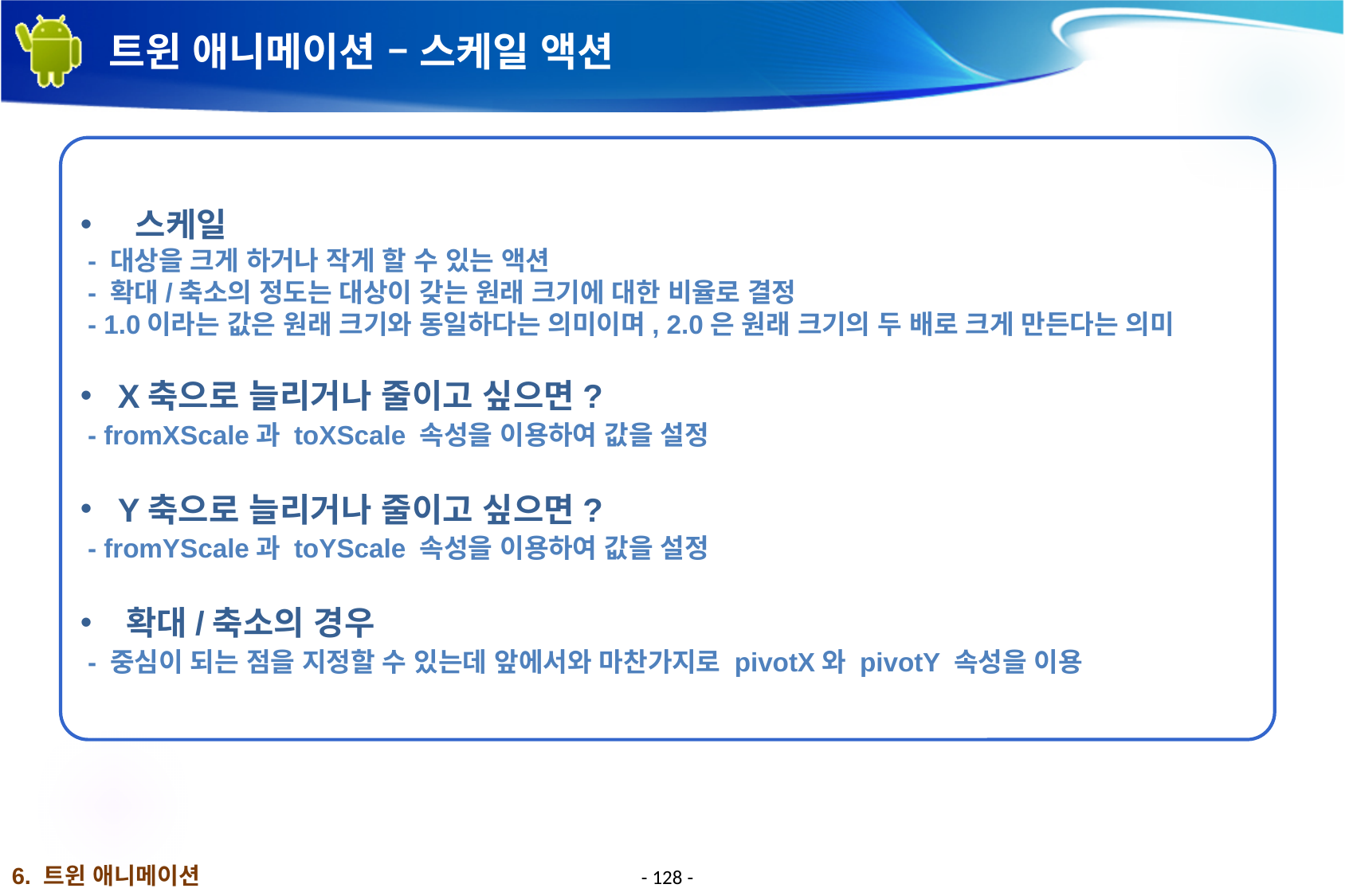

# 트윈 애니메이션 – 스케일 액션
  스케일
 - 대상을 크게 하거나 작게 할 수 있는 액션
 - 확대/축소의 정도는 대상이 갖는 원래 크기에 대한 비율로 결정
 - 1.0이라는 값은 원래 크기와 동일하다는 의미이며, 2.0은 원래 크기의 두 배로 크게 만든다는 의미

 X축으로 늘리거나 줄이고 싶으면?
 - fromXScale과 toXScale 속성을 이용하여 값을 설정

 Y축으로 늘리거나 줄이고 싶으면?
 - fromYScale과 toYScale 속성을 이용하여 값을 설정

 확대/축소의 경우
 - 중심이 되는 점을 지정할 수 있는데 앞에서와 마찬가지로 pivotX와 pivotY 속성을 이용
6. 트윈 애니메이션